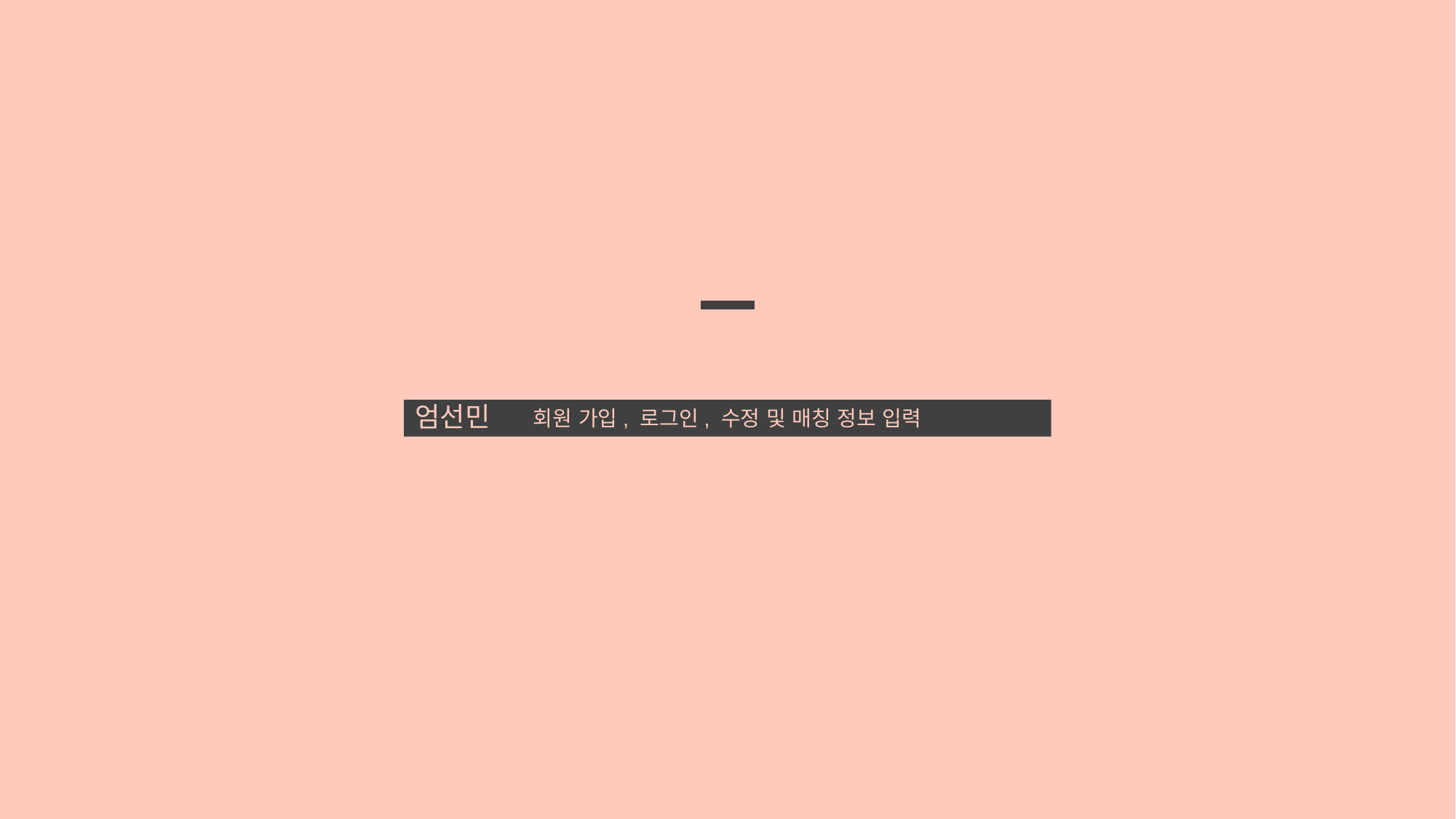

엄선민

회원 가입, 로그인, 수정 및 매칭 정보 입력